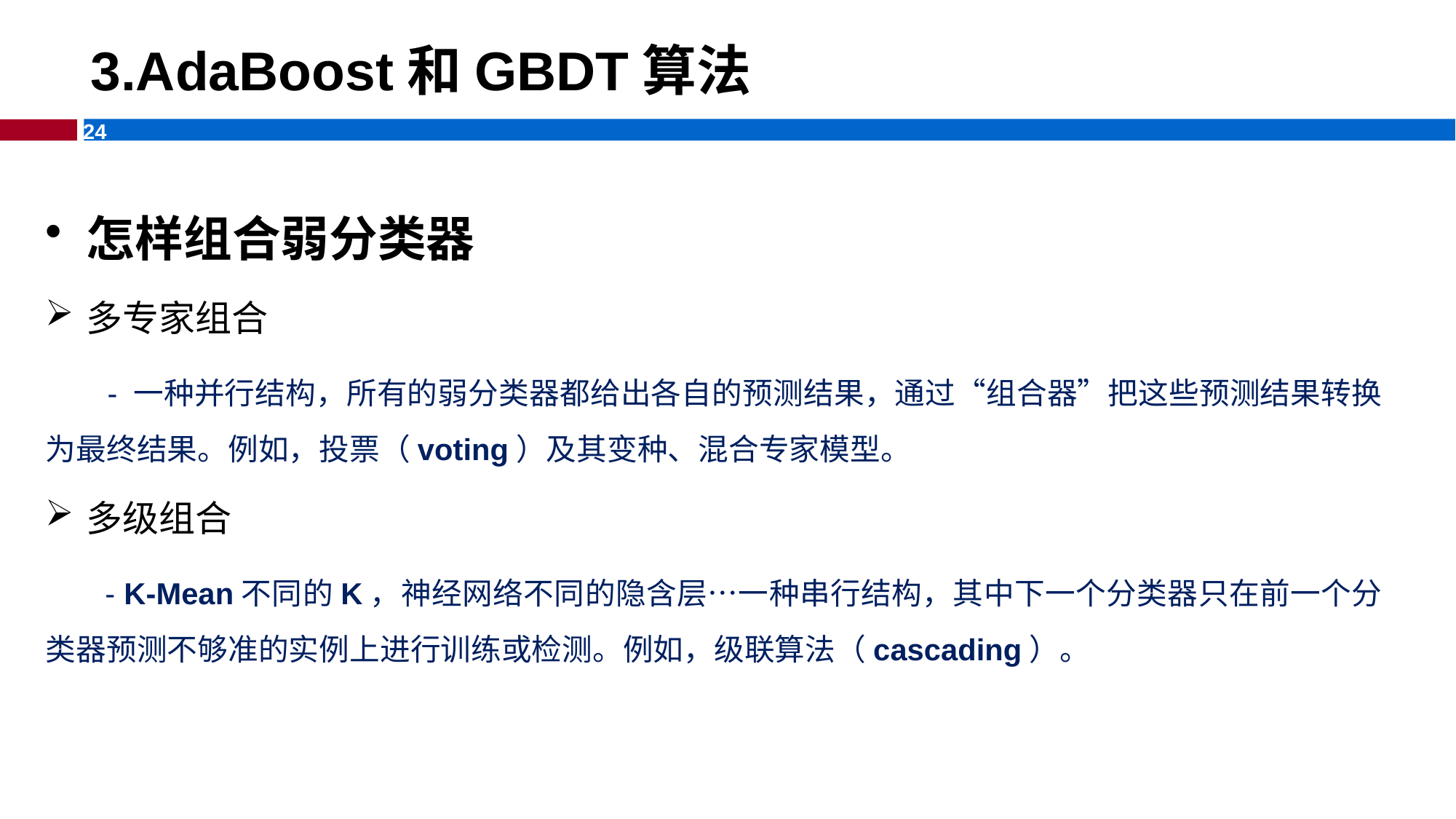

3.AdaBoost和GBDT算法
怎样组合弱分类器
多专家组合
      - 一种并行结构，所有的弱分类器都给出各自的预测结果，通过“组合器”把这些预测结果转换为最终结果。例如，投票（voting）及其变种、混合专家模型。
多级组合
      - K-Mean不同的K，神经网络不同的隐含层…一种串行结构，其中下一个分类器只在前一个分类器预测不够准的实例上进行训练或检测。例如，级联算法（cascading）。